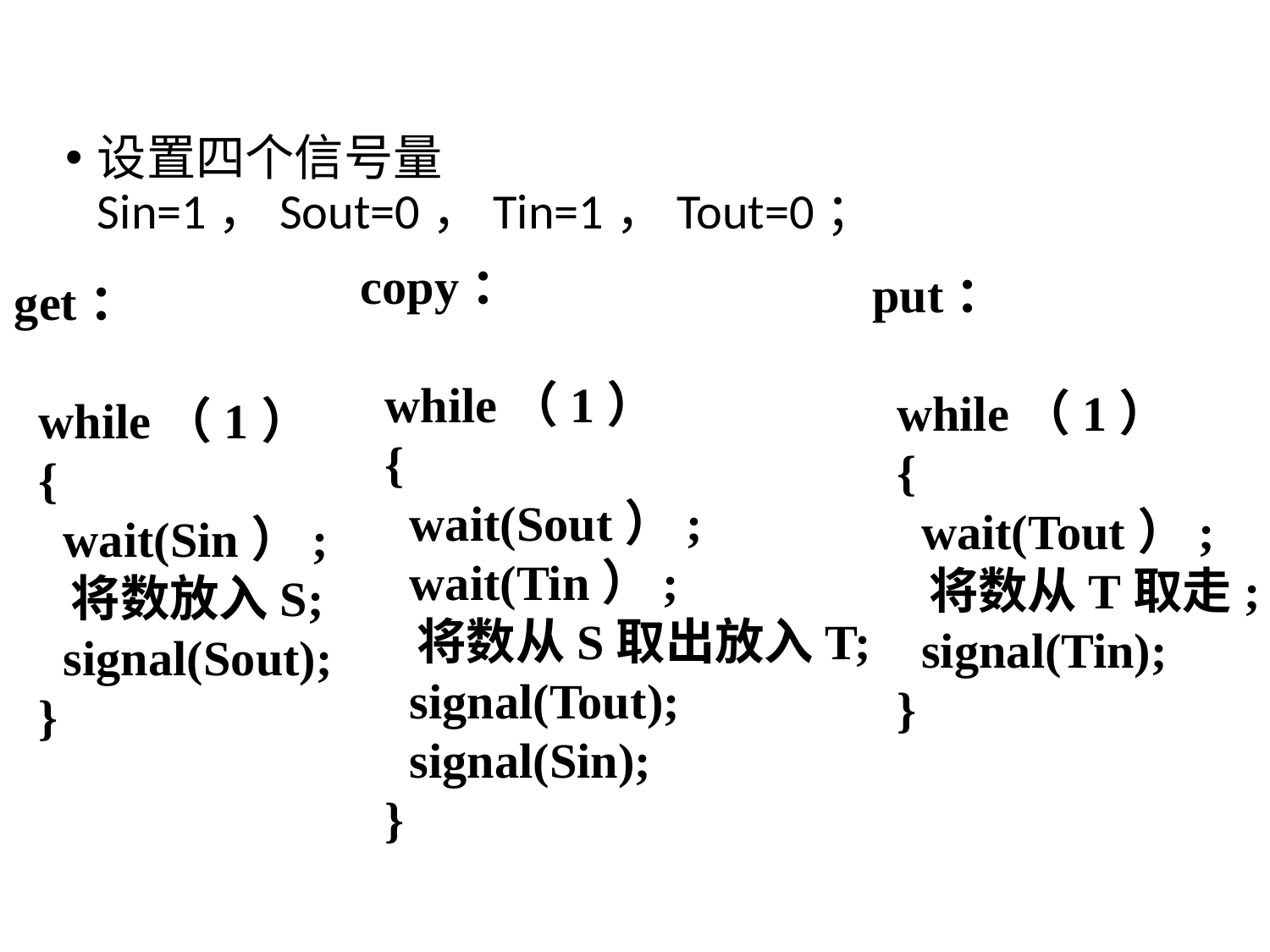

设置四个信号量Sin=1，Sout=0，Tin=1，Tout=0；
copy：

  while（1）
  {
    wait(Sout）;
    wait(Tin）;
    将数从S取出放入T;
    signal(Tout);
    signal(Sin);
  }
put：

  while（1）
  {
    wait(Tout）;
    将数从T取走;
    signal(Tin);
  }

get：

  while（1）
  {
    wait(Sin）;
    将数放入S;
    signal(Sout);
  }